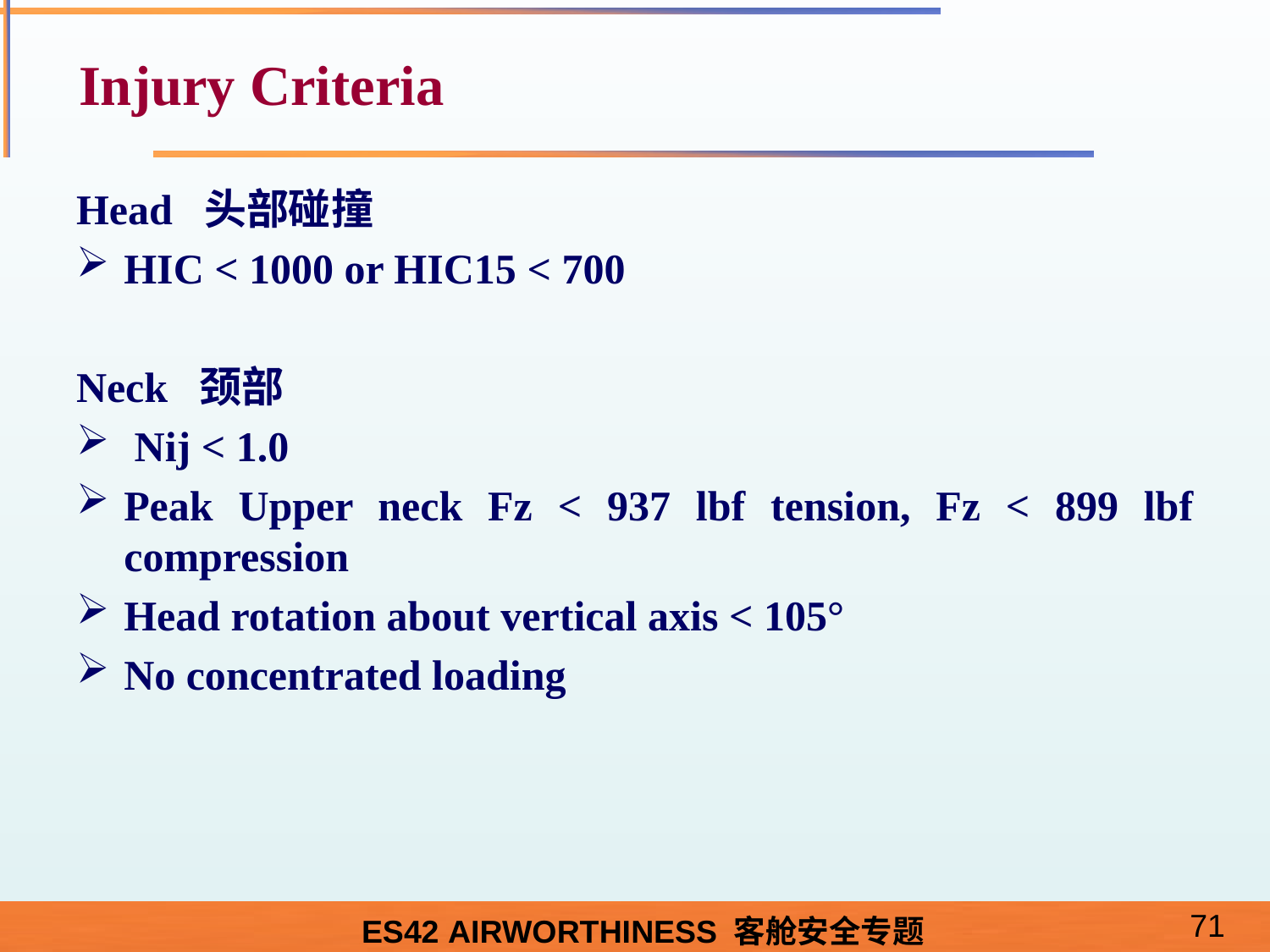

# Injury Criteria
Head  头部碰撞
HIC < 1000 or HIC15 < 700

Neck  颈部
 Nij < 1.0
Peak Upper neck Fz < 937 lbf tension, Fz < 899 lbf compression
Head rotation about vertical axis < 105°
No concentrated loading